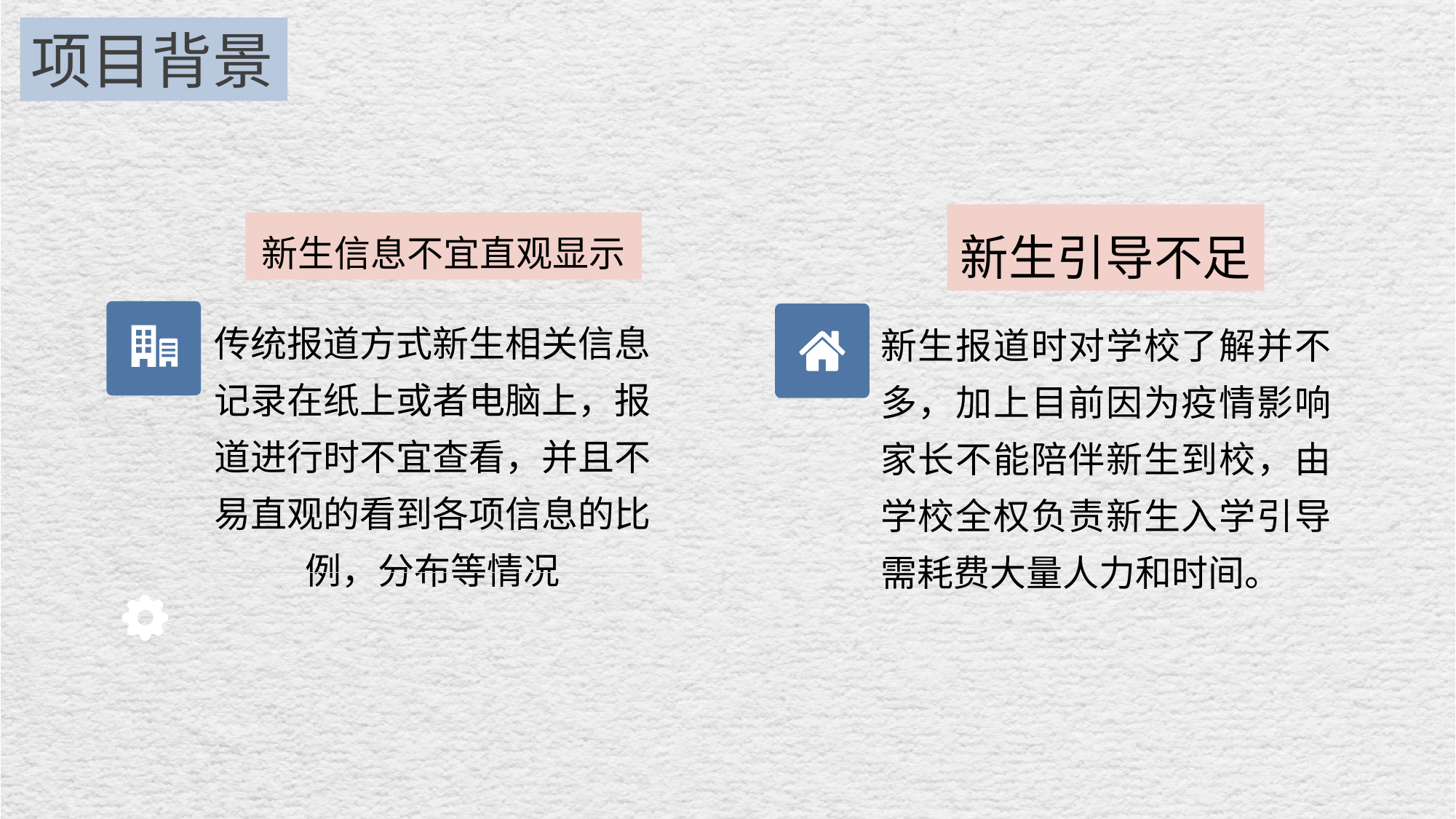

项目背景
新生引导不足

新生报道时对学校了解并不多，加上目前因为疫情影响家长不能陪伴新生到校，由学校全权负责新生入学引导需耗费大量人力和时间。

新生信息不宜直观显示

传统报道方式新生相关信息记录在纸上或者电脑上，报道进行时不宜查看，并且不易直观的看到各项信息的比例，分布等情况